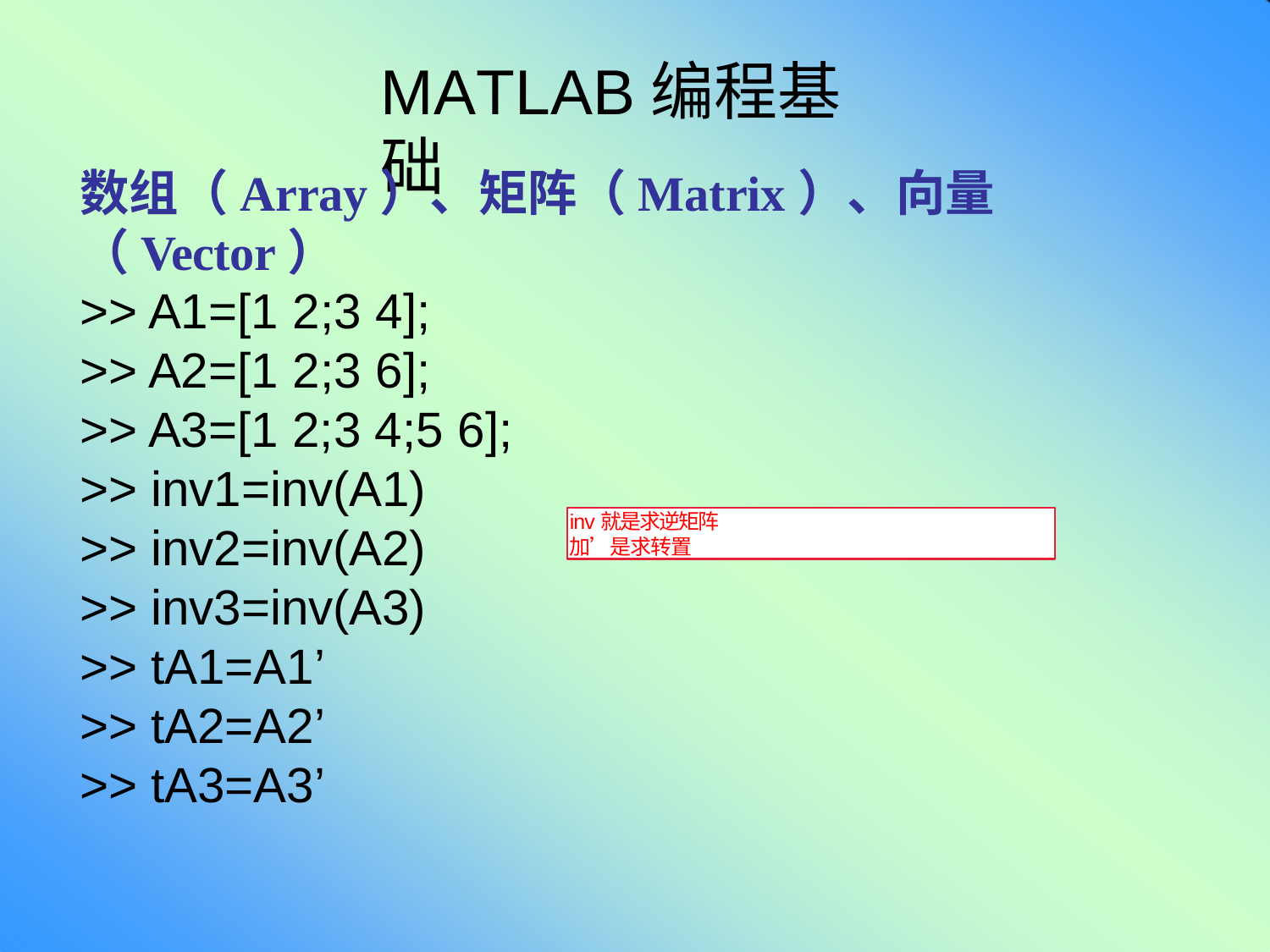

# MATLAB编程基础
数组（Array）、矩阵（Matrix）、向量（Vector）
>> A1=[1 2;3 4];
>> A2=[1 2;3 6];
>> A3=[1 2;3 4;5 6];
>> inv1=inv(A1)
>> inv2=inv(A2)
>> inv3=inv(A3)
>> tA1=A1’
>> tA2=A2’
>> tA3=A3’
inv就是求逆矩阵 加’是求转置